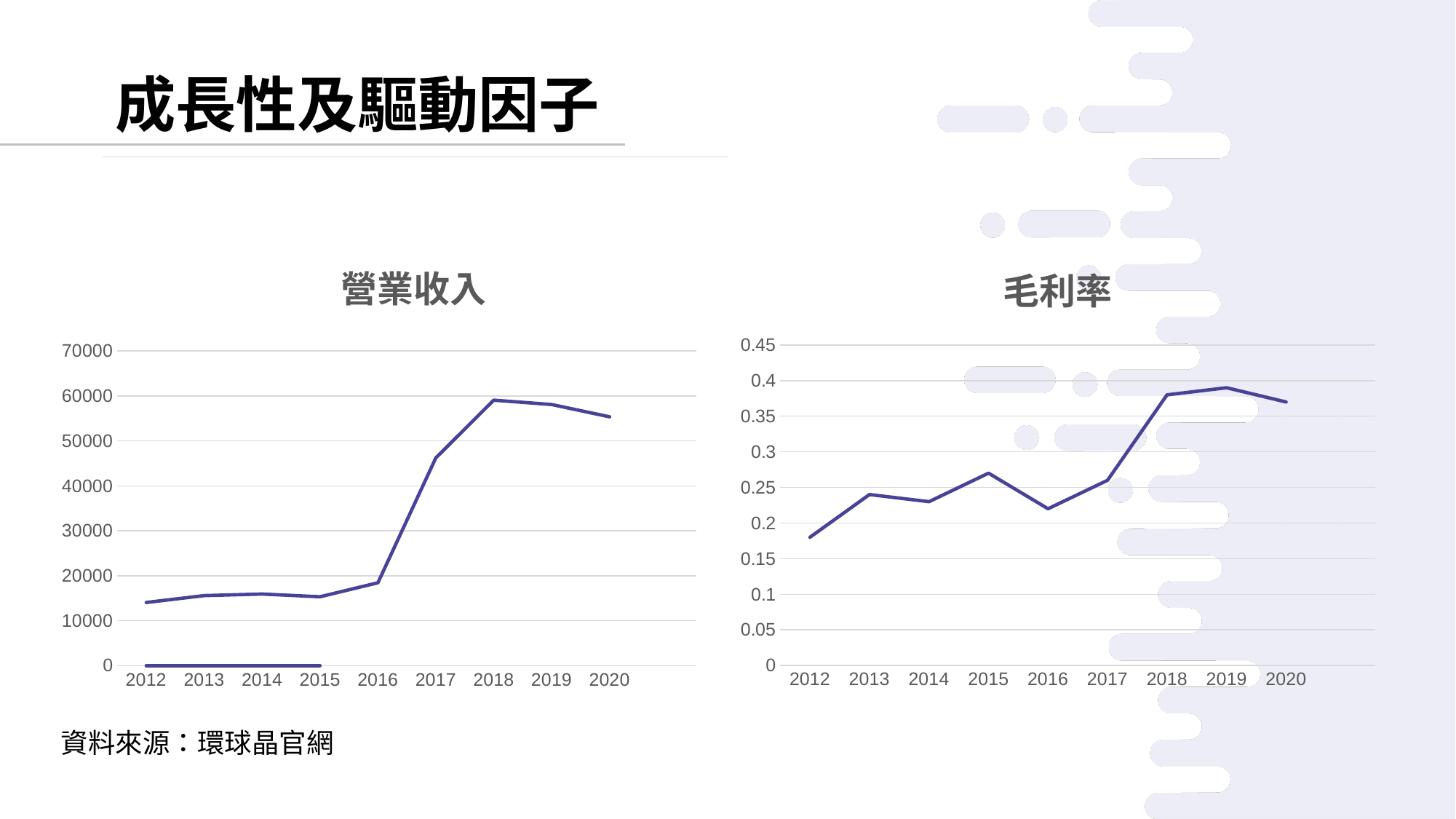

成長性及驅動因子

### Chart: 毛利率

| Category | 數列 1 | 數列 2 | 數列 3 |
|---|---|---|---|
| 2012 | None | 0.18 | None |
| 2013 | None | 0.24 | None |
| 2014 | None | 0.23 | None |
| 2015 | None | 0.27 | None |
| 2016 | None | 0.22 | None |
| 2017 | None | 0.26 | None |
| 2018 | None | 0.38 | None |
| 2019 | None | 0.39 | None |
| 2020 | None | 0.37 | None |
|  | None | None | None |

### Chart: 營業收入

| Category | 營業收入 | 欄2 | 欄1 |
|---|---|---|---|
| 2012 | 14040.0 | None | 2.0 |
| 2013 | 15570.0 | None | 2.0 |
| 2014 | 15922.0 | None | 3.0 |
| 2015 | 15310.0 | None | 5.0 |
| 2016 | 18427.0 | None | None |
| 2017 | 46213.0 | None | None |
| 2018 | 59064.0 | None | None |
| 2019 | 58094.0 | None | None |
| 2020 | 55359.0 | None | None |
|  | None | None | None |
資料來源：環球晶官網